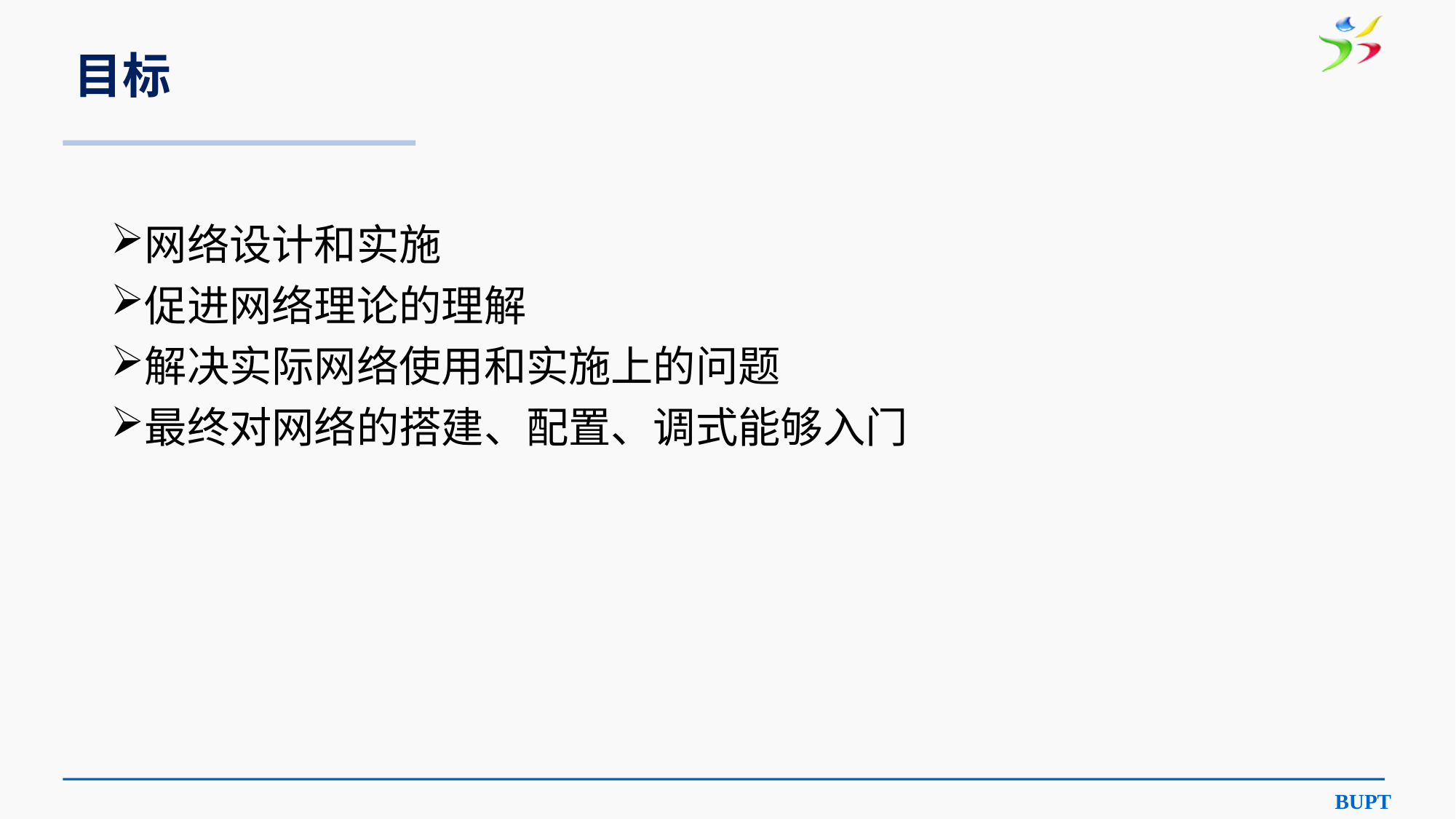

# 目标
网络设计和实施
促进网络理论的理解
解决实际网络使用和实施上的问题
最终对网络的搭建、配置、调式能够入门